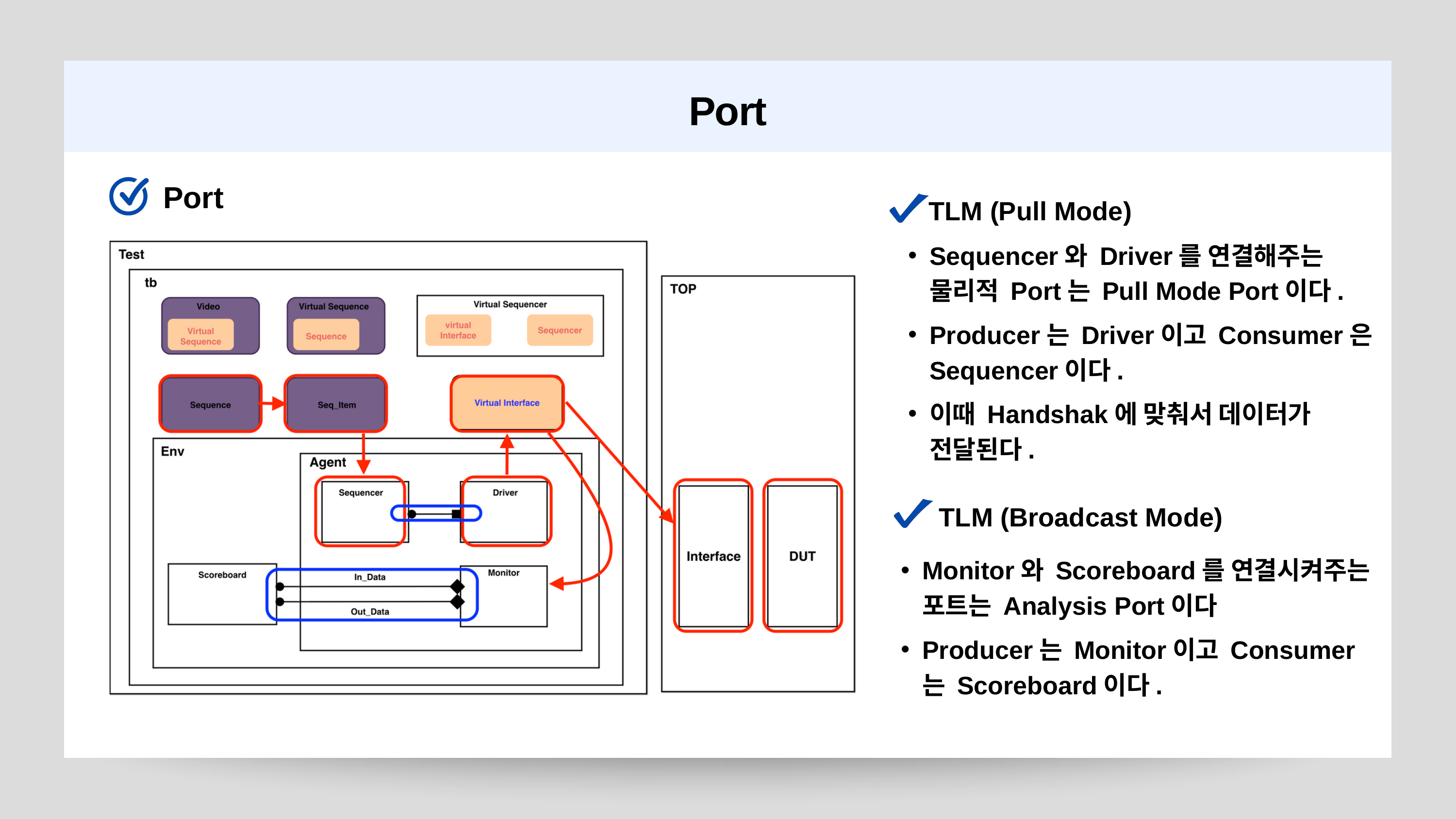

Port
Port

TLM (Pull Mode)

Sequencer와 Driver를 연결해주는 물리적 Port는 Pull Mode Port이다.

Producer는 Driver이고 Consumer은 Sequencer이다.

이때 Handshak에 맞춰서 데이터가 전달된다.

TLM (Broadcast Mode)

Monitor와 Scoreboard를 연결시켜주는 포트는 Analysis Port이다

Producer는 Monitor이고 Consumer는 Scoreboard이다.